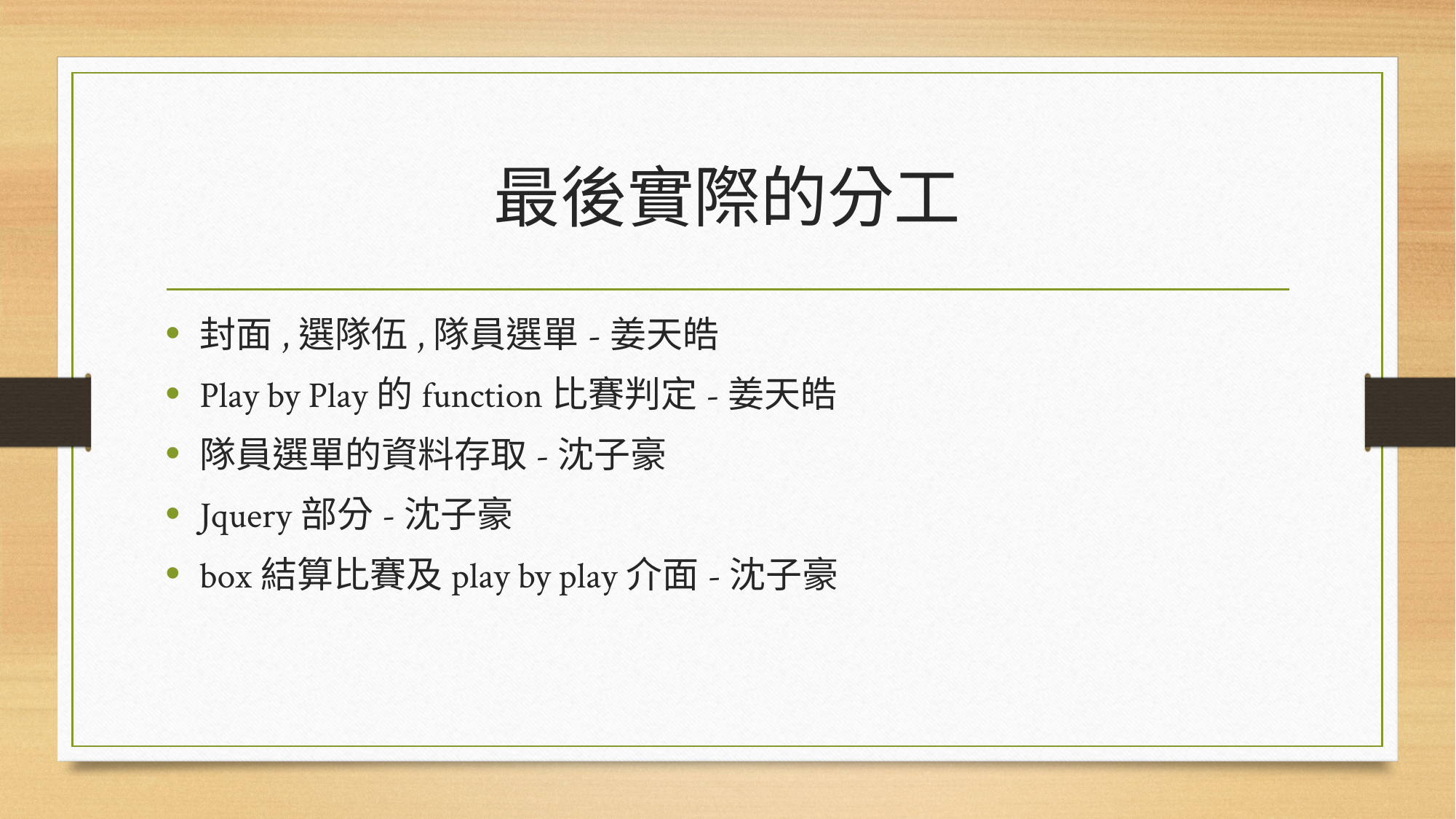

# 最後實際的分工
封面,選隊伍,隊員選單-姜天皓
Play by Play的function比賽判定-姜天皓
隊員選單的資料存取-沈子豪
Jquery部分-沈子豪
box結算比賽及play by play介面-沈子豪